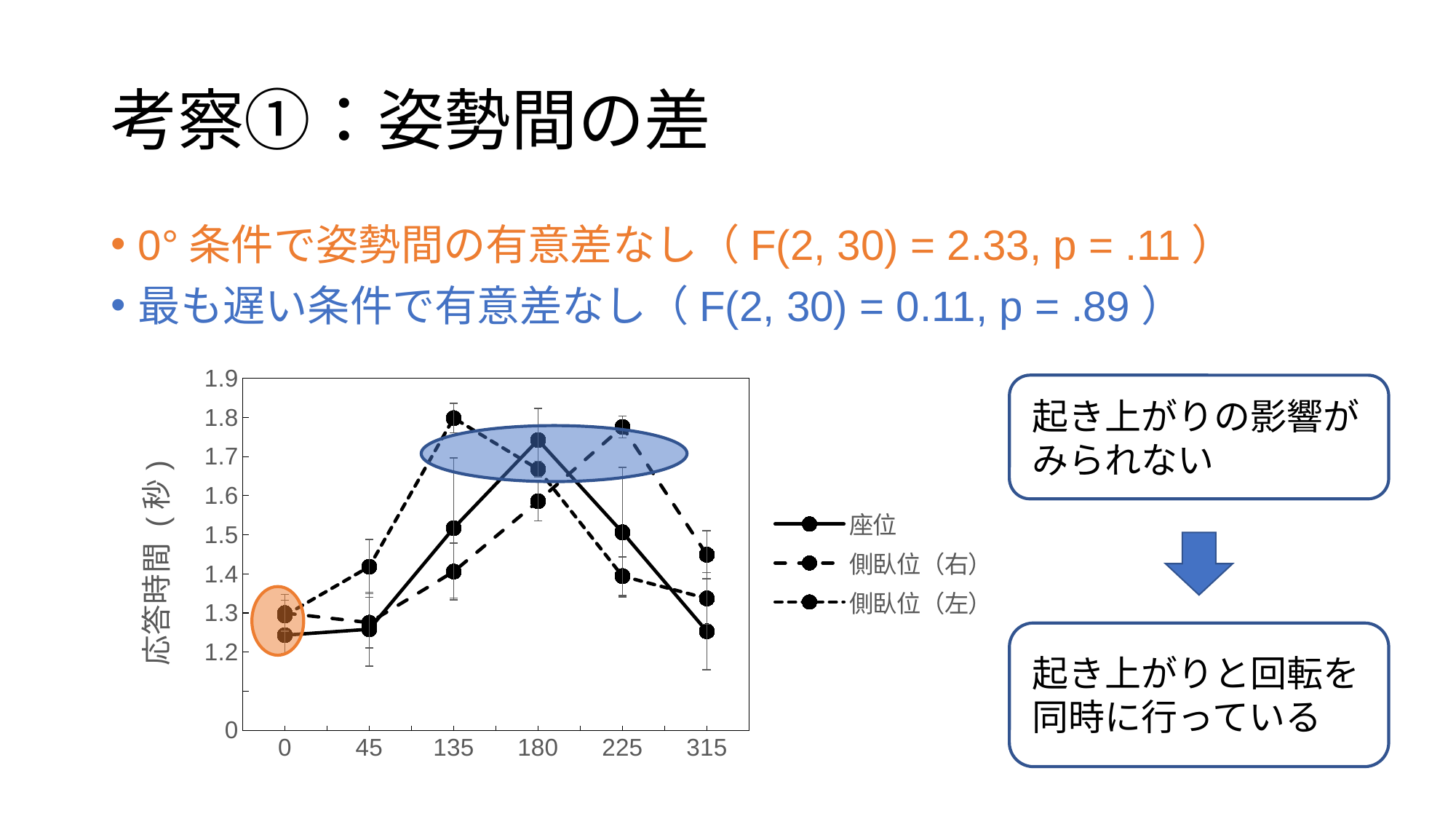

# 考察①：姿勢間の差
0°条件で姿勢間の有意差なし（F(2, 30) = 2.33, p = .11）
最も遅い条件で有意差なし（F(2, 30) = 0.11, p = .89）

### Chart

| Category | 座位 | 側臥位（右） | 側臥位（左） |
|---|---|---|---|
| 0 | 1.2433729677972878 | 1.2998174938819003 | 1.293652189140041 |
| 45 | 1.2584768079512023 | 1.2752687778024325 | 1.4183853468173397 |
| 135 | 1.5170852349184882 | 1.4057604274003053 | 1.7982592204569225 |
| 180 | 1.7421628852434718 | 1.585791922597624 | 1.6676564012797135 |
| 225 | 1.50625109335036 | 1.7756363542422249 | 1.394331854820184 |
| 315 | 1.2532977686972009 | 1.4490071712609705 | 1.3371931938618549 |
起き上がりの影響がみられない

起き上がりと回転を同時に行っている